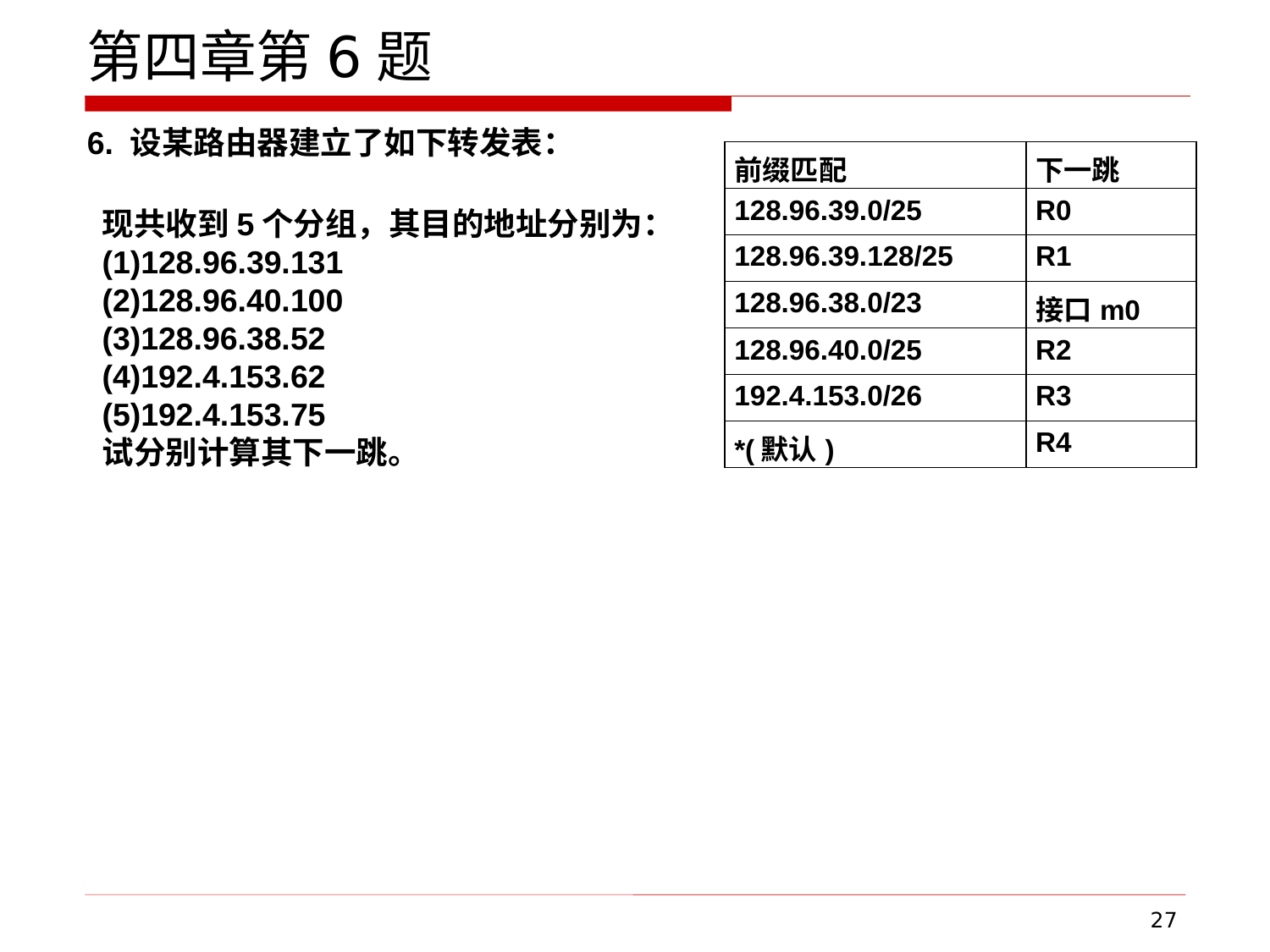

第四章第6题
6. 设某路由器建立了如下转发表：
| 前缀匹配 | 下一跳 |
| --- | --- |
| 128.96.39.0/25 | R0 |
| 128.96.39.128/25 | R1 |
| 128.96.38.0/23 | 接口m0 |
| 128.96.40.0/25 | R2 |
| 192.4.153.0/26 | R3 |
| \*(默认) | R4 |
现共收到5个分组，其目的地址分别为：
(1)128.96.39.131
(2)128.96.40.100
(3)128.96.38.52
(4)192.4.153.62
(5)192.4.153.75
试分别计算其下一跳。
27